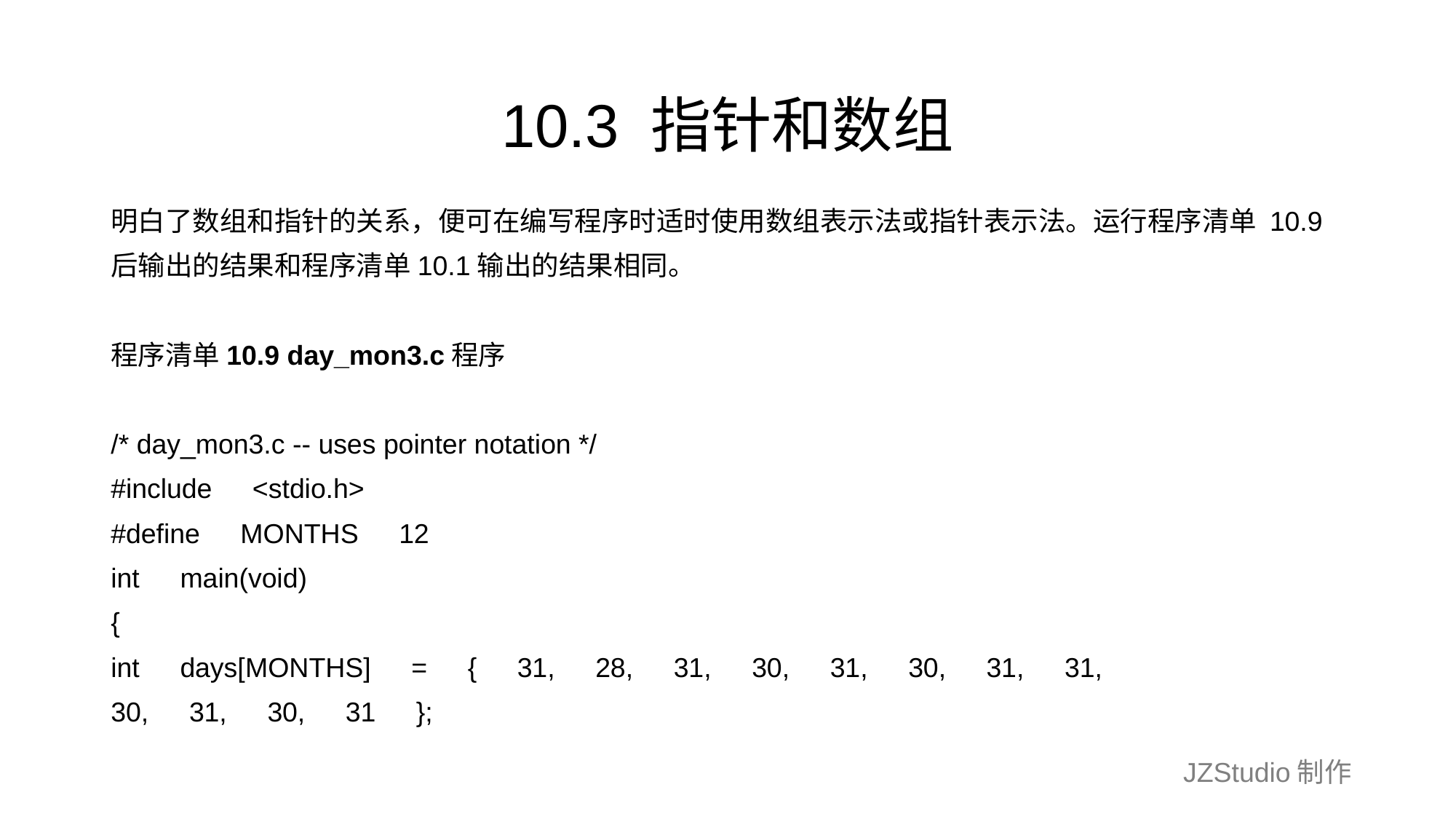

# 10.3 指针和数组
明白了数组和指针的关系，便可在编写程序时适时使用数组表示法或指针表示法。运行程序清单 10.9
后输出的结果和程序清单10.1输出的结果相同。

程序清单10.9 day_mon3.c程序

/* day_mon3.c -- uses pointer notation */
#include　<stdio.h>
#define　MONTHS　12
int　main(void)
{
int　days[MONTHS]　=　{　31,　28,　31,　30,　31,　30,　31,　31,
30,　31,　30,　31　};